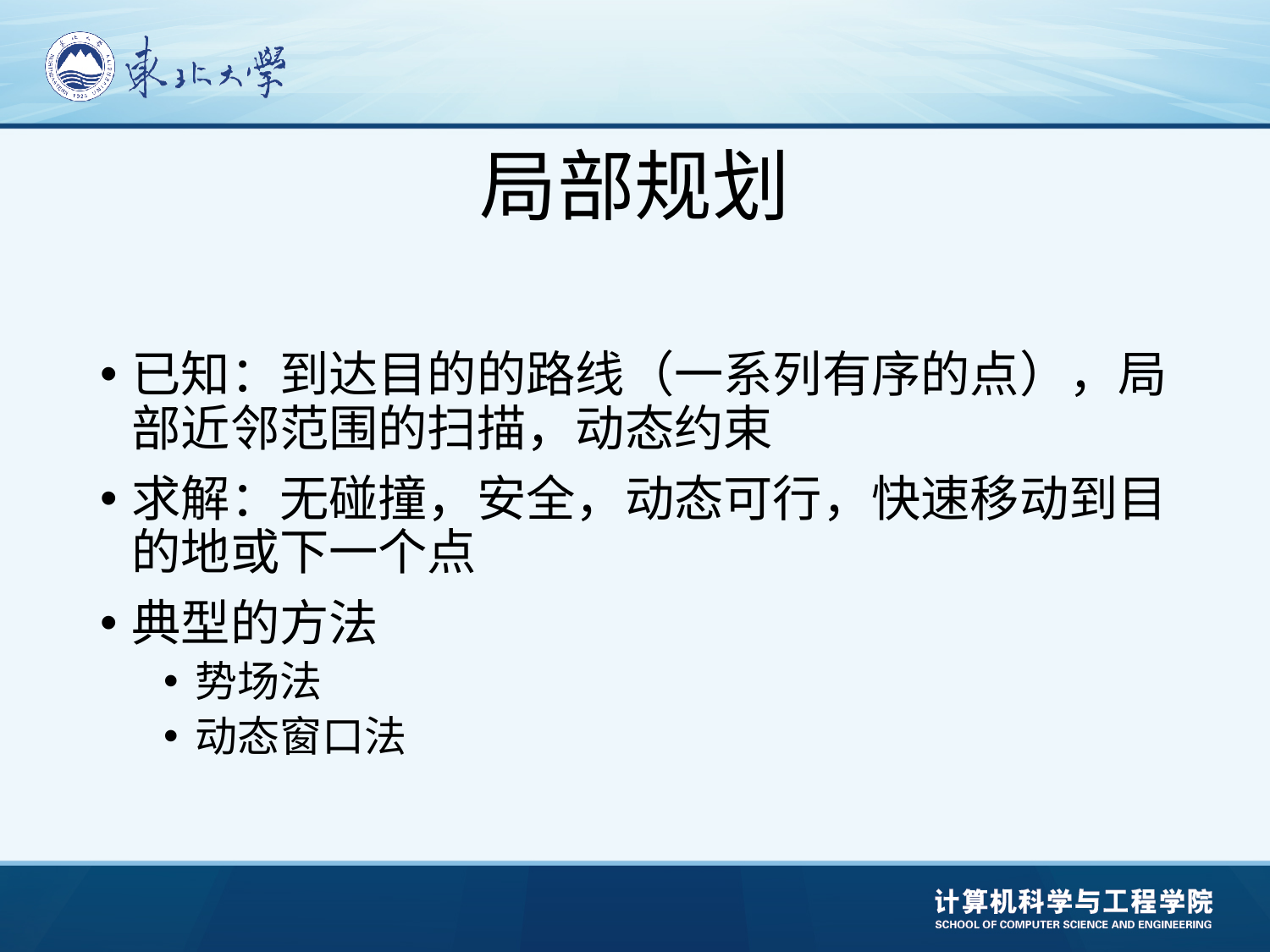

# 局部规划
已知：到达目的的路线（一系列有序的点），局部近邻范围的扫描，动态约束
求解：无碰撞，安全，动态可行，快速移动到目的地或下一个点
典型的方法
势场法
动态窗口法